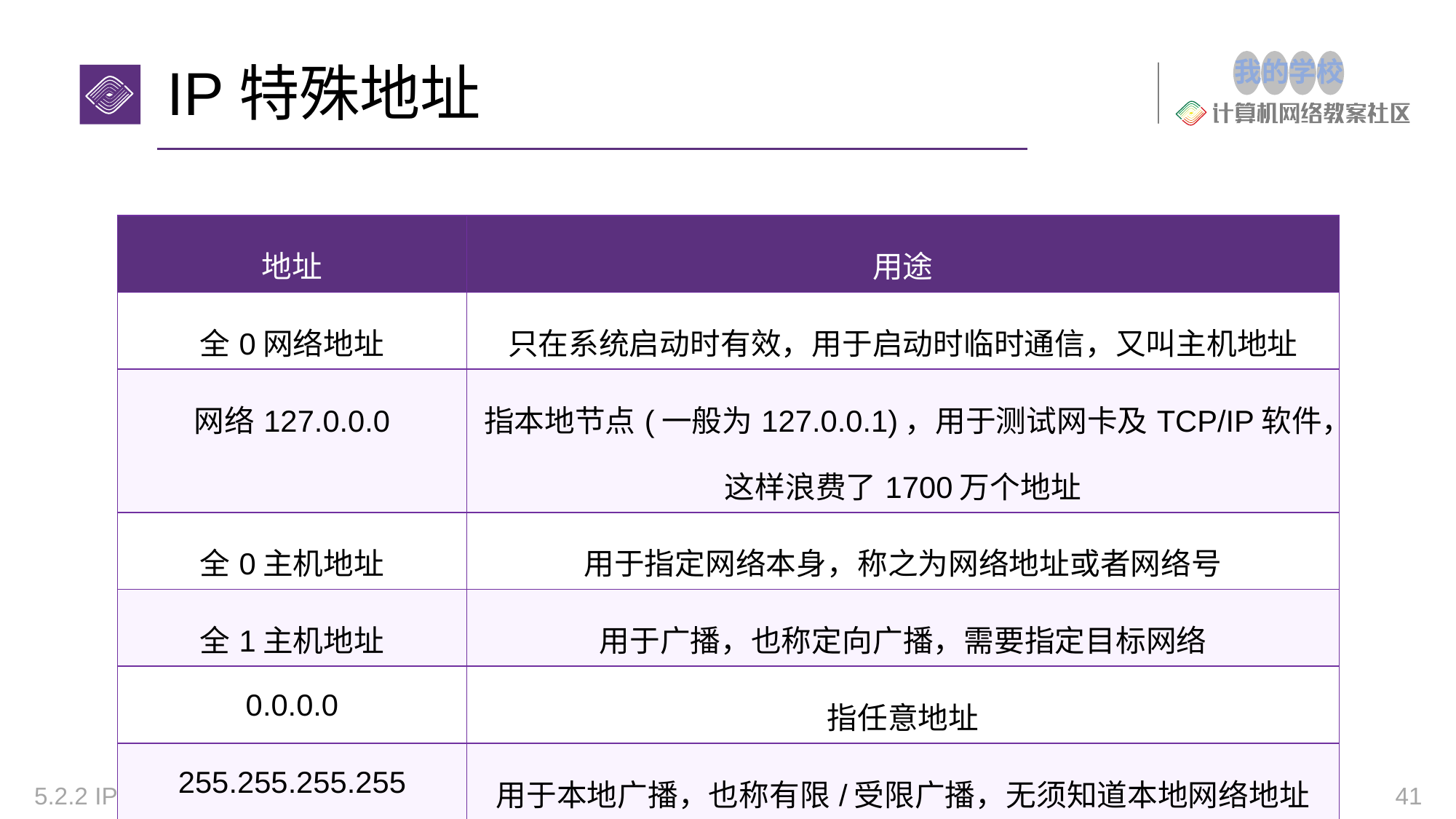

# IP特殊地址
| 地址 | 用途 |
| --- | --- |
| 全0网络地址 | 只在系统启动时有效，用于启动时临时通信，又叫主机地址 |
| 网络127.0.0.0 | 指本地节点(一般为127.0.0.1)，用于测试网卡及TCP/IP软件，这样浪费了1700万个地址 |
| 全0主机地址 | 用于指定网络本身，称之为网络地址或者网络号 |
| 全1主机地址 | 用于广播，也称定向广播，需要指定目标网络 |
| 0.0.0.0 | 指任意地址 |
| 255.255.255.255 | 用于本地广播，也称有限/受限广播，无须知道本地网络地址 |
5.2.2 IP地址
41